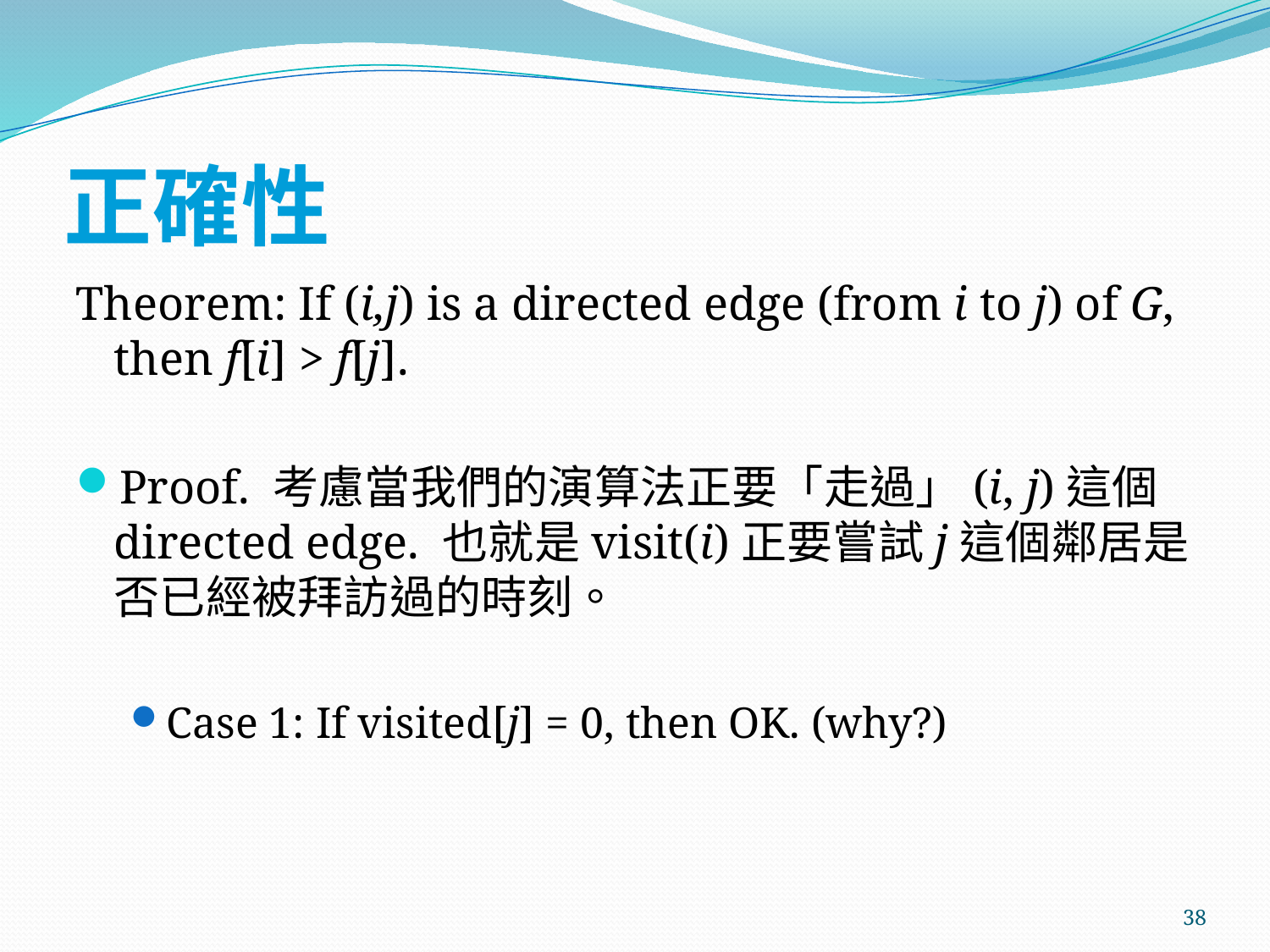

# 正確性
Theorem: If (i,j) is a directed edge (from i to j) of G, then f[i] > f[j].

Proof. 考慮當我們的演算法正要「走過」(i, j)這個directed edge. 也就是visit(i)正要嘗試j這個鄰居是否已經被拜訪過的時刻。

Case 1: If visited[j] = 0, then OK. (why?)
38